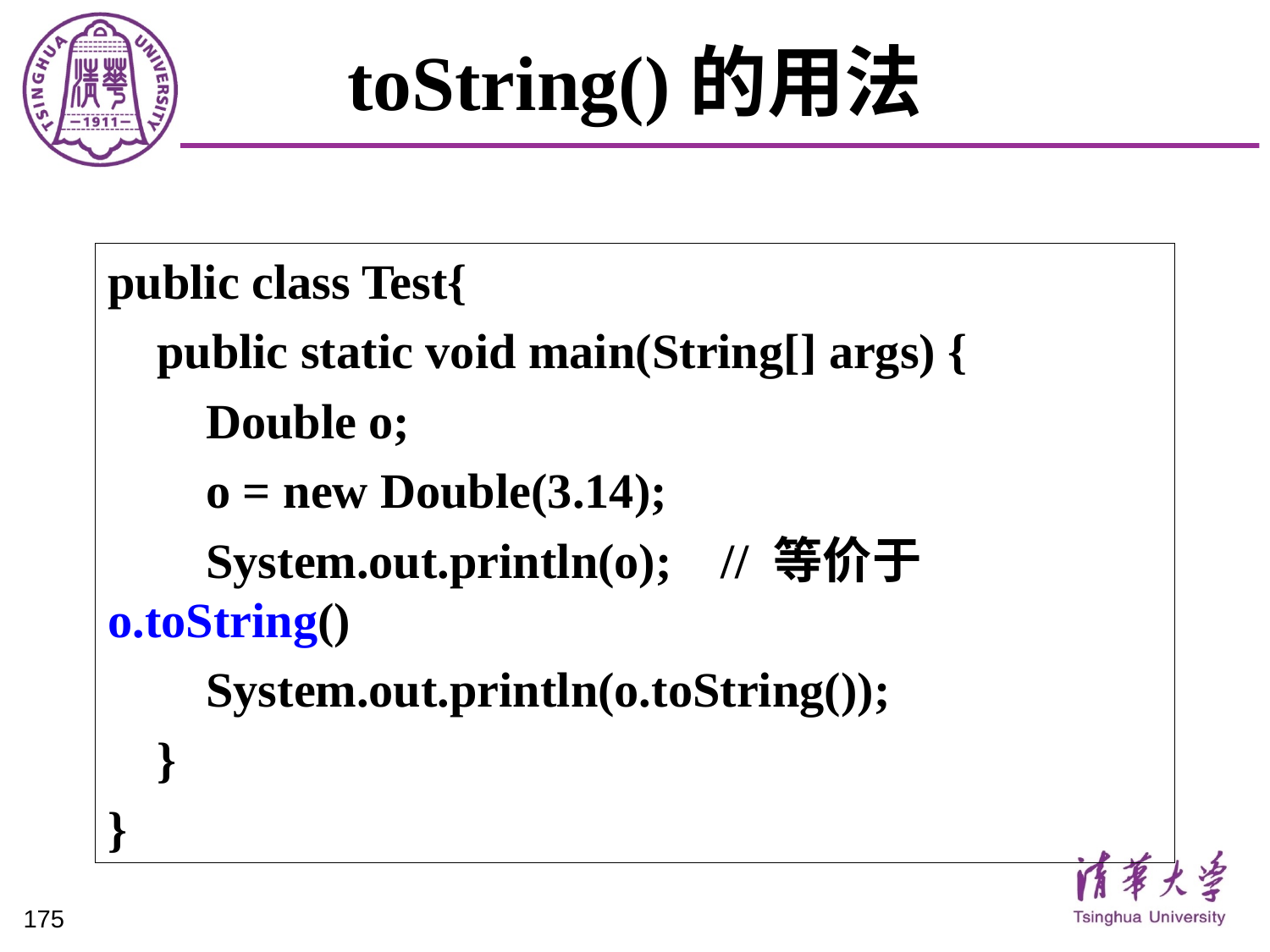

# toString()的用法
public class Test{
    public static void main(String[] args) {
        Double o;
        o = new Double(3.14);
        System.out.println(o);    // 等价于o.toString()
        System.out.println(o.toString());
    }
}
175